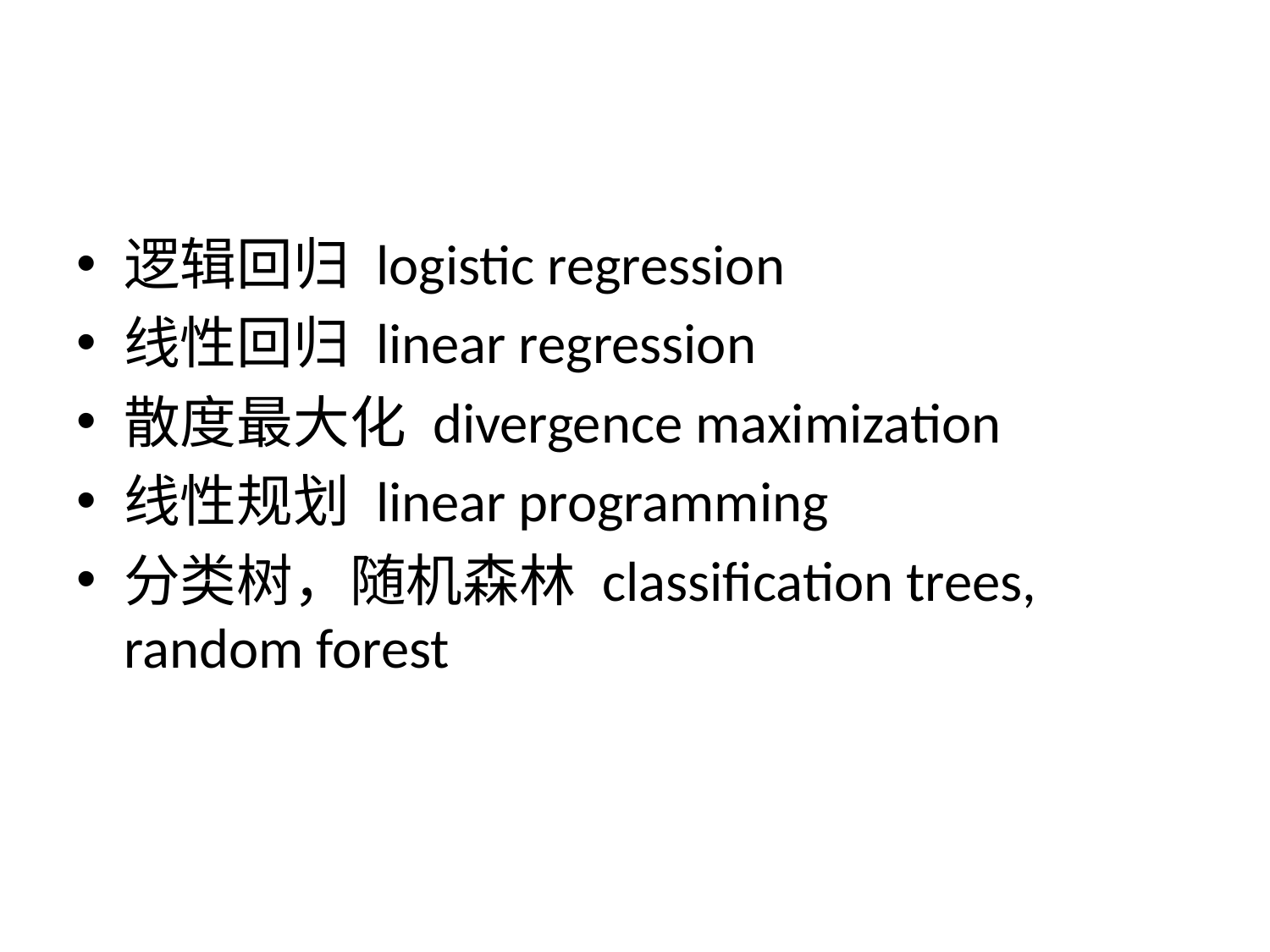

#
逻辑回归 logistic regression
线性回归 linear regression
散度最大化 divergence maximization
线性规划 linear programming
分类树，随机森林 classification trees, random forest